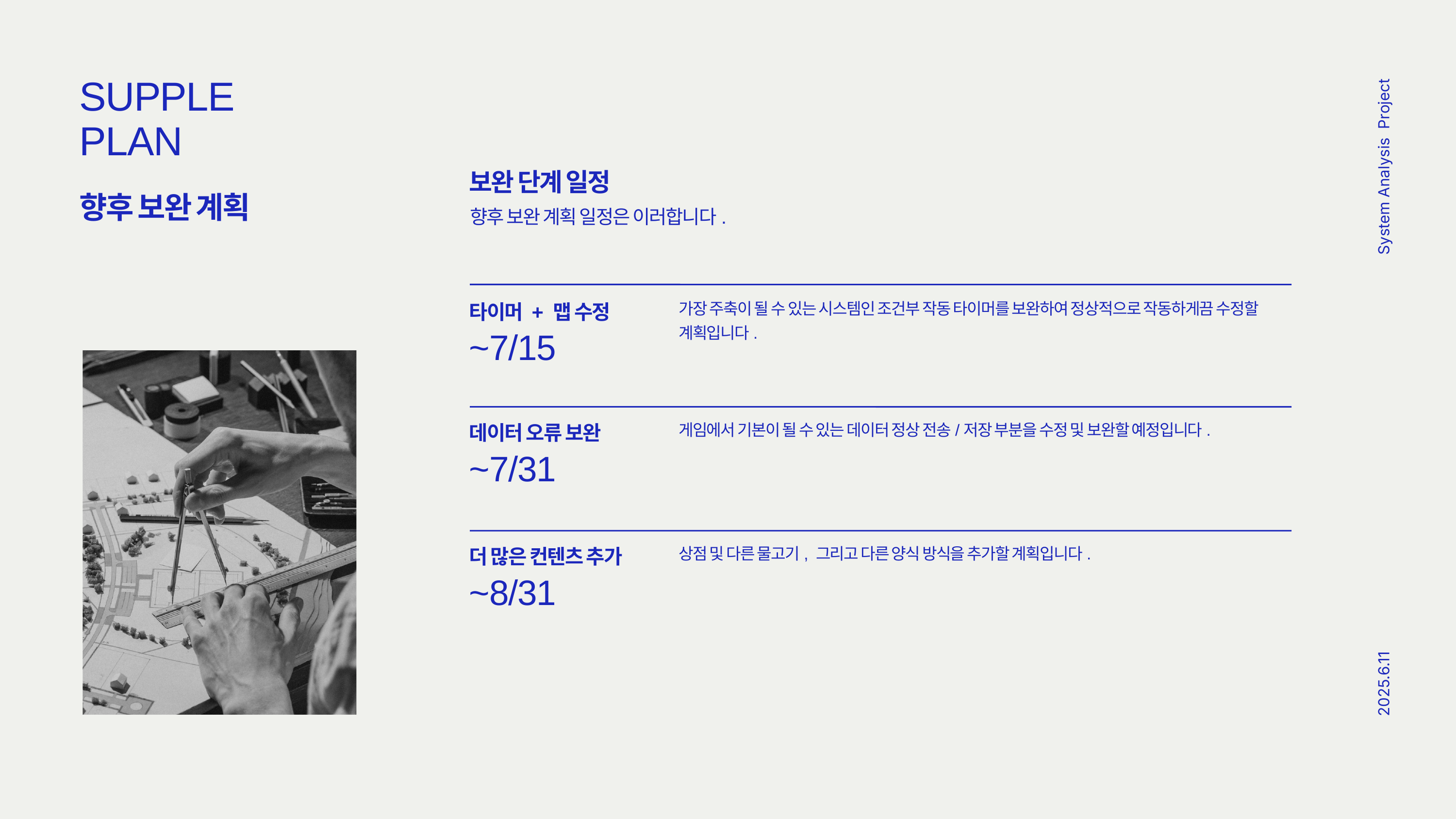

SUPPLE
PLAN
보완 단계 일정
향후 보완 계획
System Analysis  Project
향후 보완 계획 일정은 이러합니다.

타이머 + 맵 수정
가장 주축이 될 수 있는 시스템인 조건부 작동 타이머를 보완하여 정상적으로 작동하게끔 수정할 계획입니다.
~7/15

데이터 오류 보완
게임에서 기본이 될 수 있는 데이터 정상 전송/저장 부분을 수정 및 보완할 예정입니다.
~7/31

더 많은 컨텐츠 추가
상점 및 다른 물고기, 그리고 다른 양식 방식을 추가할 계획입니다.
~8/31
2025.6.11